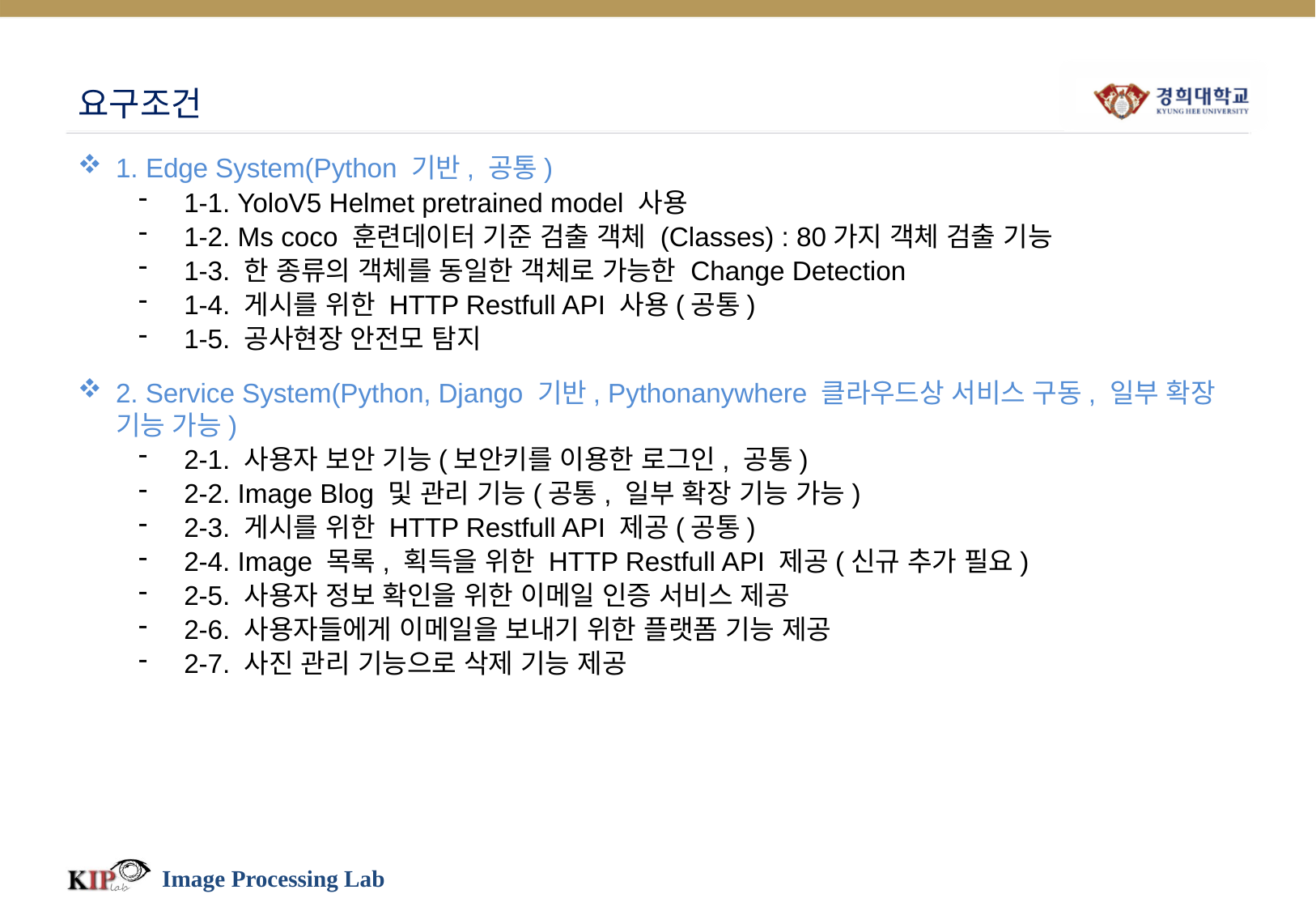

# 요구조건
1. Edge System(Python 기반, 공통)
1-1. YoloV5 Helmet pretrained model 사용
1-2. Ms coco 훈련데이터 기준 검출 객체 (Classes) : 80가지 객체 검출 기능
1-3. 한 종류의 객체를 동일한 객체로 가능한 Change Detection
1-4. 게시를 위한 HTTP Restfull API 사용(공통)
1-5. 공사현장 안전모 탐지

2. Service System(Python, Django 기반, Pythonanywhere 클라우드상 서비스 구동, 일부 확장 기능 가능)
2-1. 사용자 보안 기능(보안키를 이용한 로그인, 공통)
2-2. Image Blog 및 관리 기능(공통, 일부 확장 기능 가능)
2-3. 게시를 위한 HTTP Restfull API 제공(공통)
2-4. Image 목록, 획득을 위한 HTTP Restfull API 제공(신규 추가 필요)
2-5. 사용자 정보 확인을 위한 이메일 인증 서비스 제공
2-6. 사용자들에게 이메일을 보내기 위한 플랫폼 기능 제공
2-7. 사진 관리 기능으로 삭제 기능 제공

Image Processing Lab